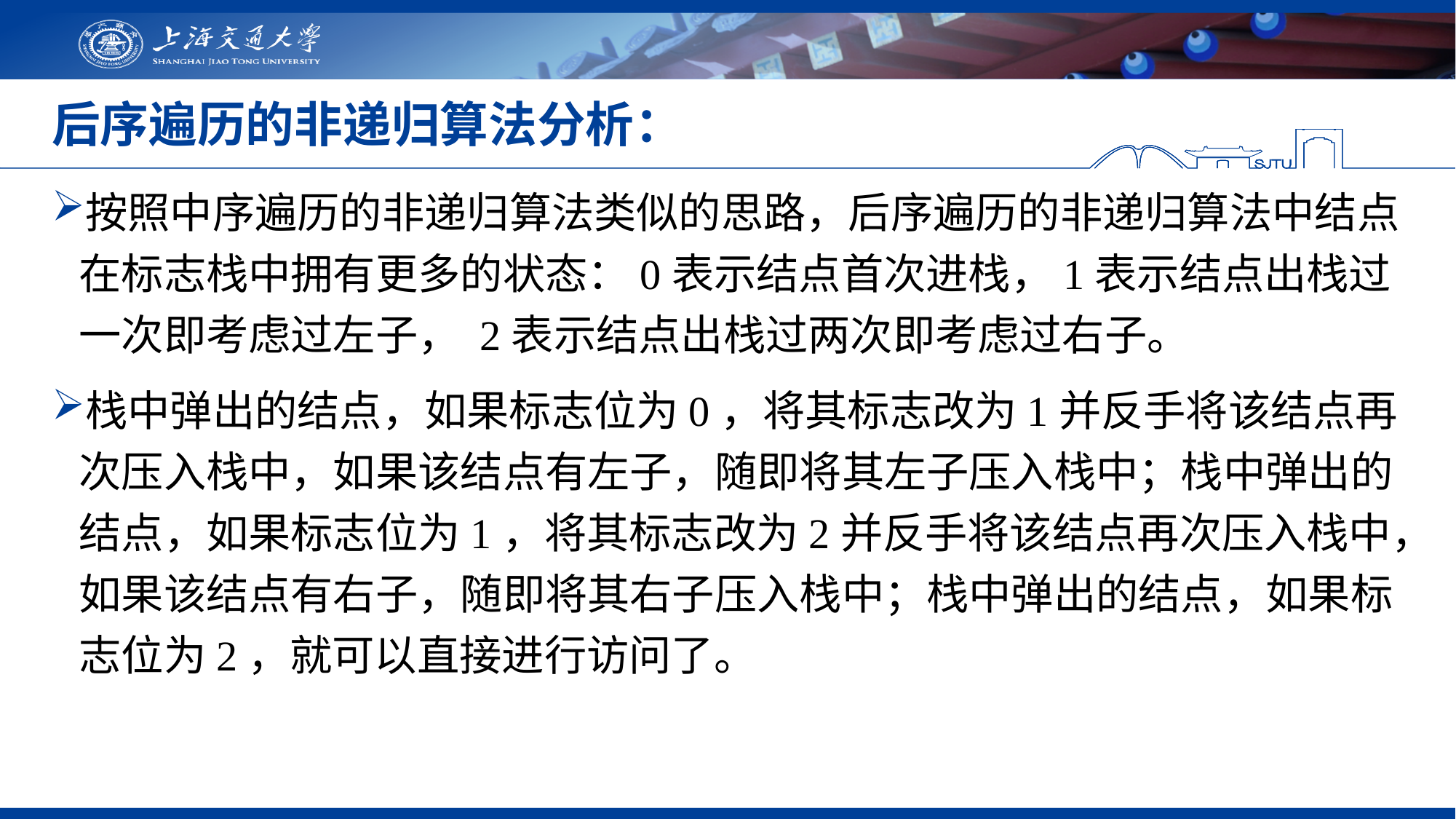

# 后序遍历的非递归算法分析：
按照中序遍历的非递归算法类似的思路，后序遍历的非递归算法中结点在标志栈中拥有更多的状态：0表示结点首次进栈，1表示结点出栈过一次即考虑过左子， 2表示结点出栈过两次即考虑过右子。
栈中弹出的结点，如果标志位为0，将其标志改为1并反手将该结点再次压入栈中，如果该结点有左子，随即将其左子压入栈中；栈中弹出的结点，如果标志位为1，将其标志改为2并反手将该结点再次压入栈中，如果该结点有右子，随即将其右子压入栈中；栈中弹出的结点，如果标志位为2，就可以直接进行访问了。